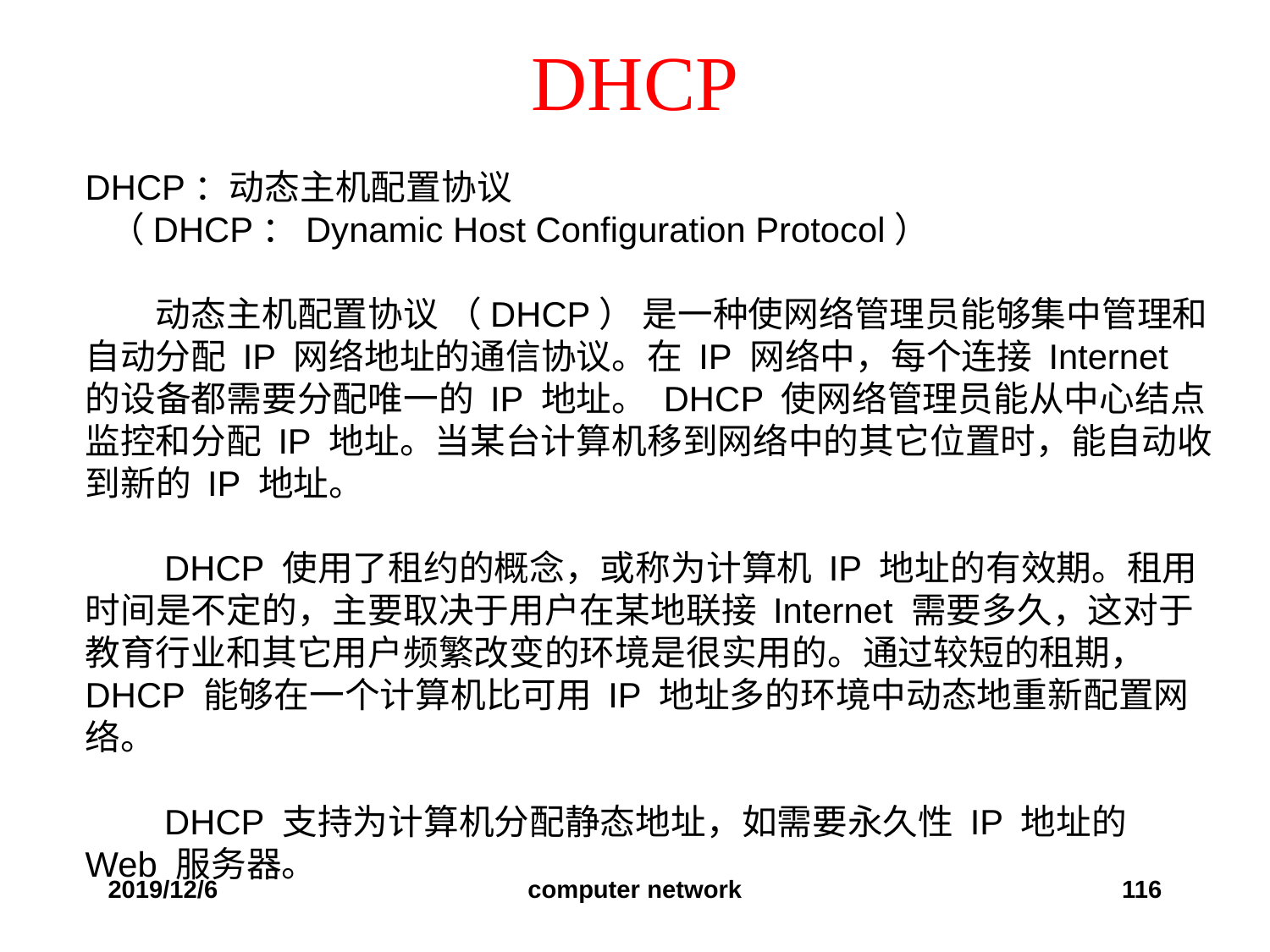

# DHCP
DHCP：动态主机配置协议
  （DHCP：Dynamic Host Configuration Protocol）

　　动态主机配置协议 （DHCP） 是一种使网络管理员能够集中管理和自动分配 IP 网络地址的通信协议。在 IP 网络中，每个连接 Internet 的设备都需要分配唯一的 IP 地址。 DHCP 使网络管理员能从中心结点监控和分配 IP 地址。当某台计算机移到网络中的其它位置时，能自动收到新的 IP 地址。

　　DHCP 使用了租约的概念，或称为计算机 IP 地址的有效期。租用时间是不定的，主要取决于用户在某地联接 Internet 需要多久，这对于教育行业和其它用户频繁改变的环境是很实用的。通过较短的租期， DHCP 能够在一个计算机比可用 IP 地址多的环境中动态地重新配置网络。

　　DHCP 支持为计算机分配静态地址，如需要永久性 IP 地址的 Web 服务器。
2019/12/6
computer network
116